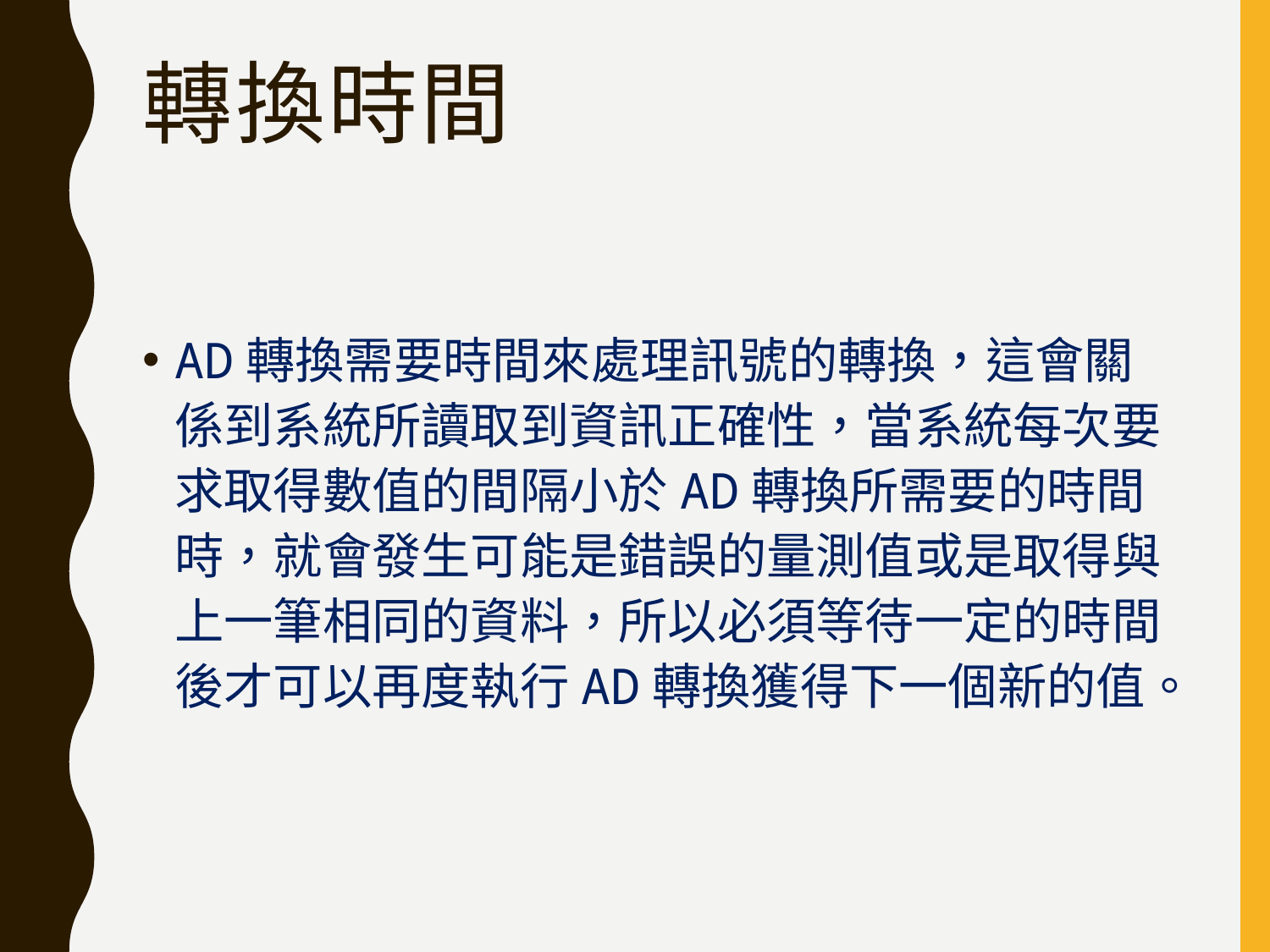

# 轉換時間
AD轉換需要時間來處理訊號的轉換，這會關係到系統所讀取到資訊正確性，當系統每次要求取得數值的間隔小於AD轉換所需要的時間時，就會發生可能是錯誤的量測值或是取得與上一筆相同的資料，所以必須等待一定的時間後才可以再度執行AD轉換獲得下一個新的值。